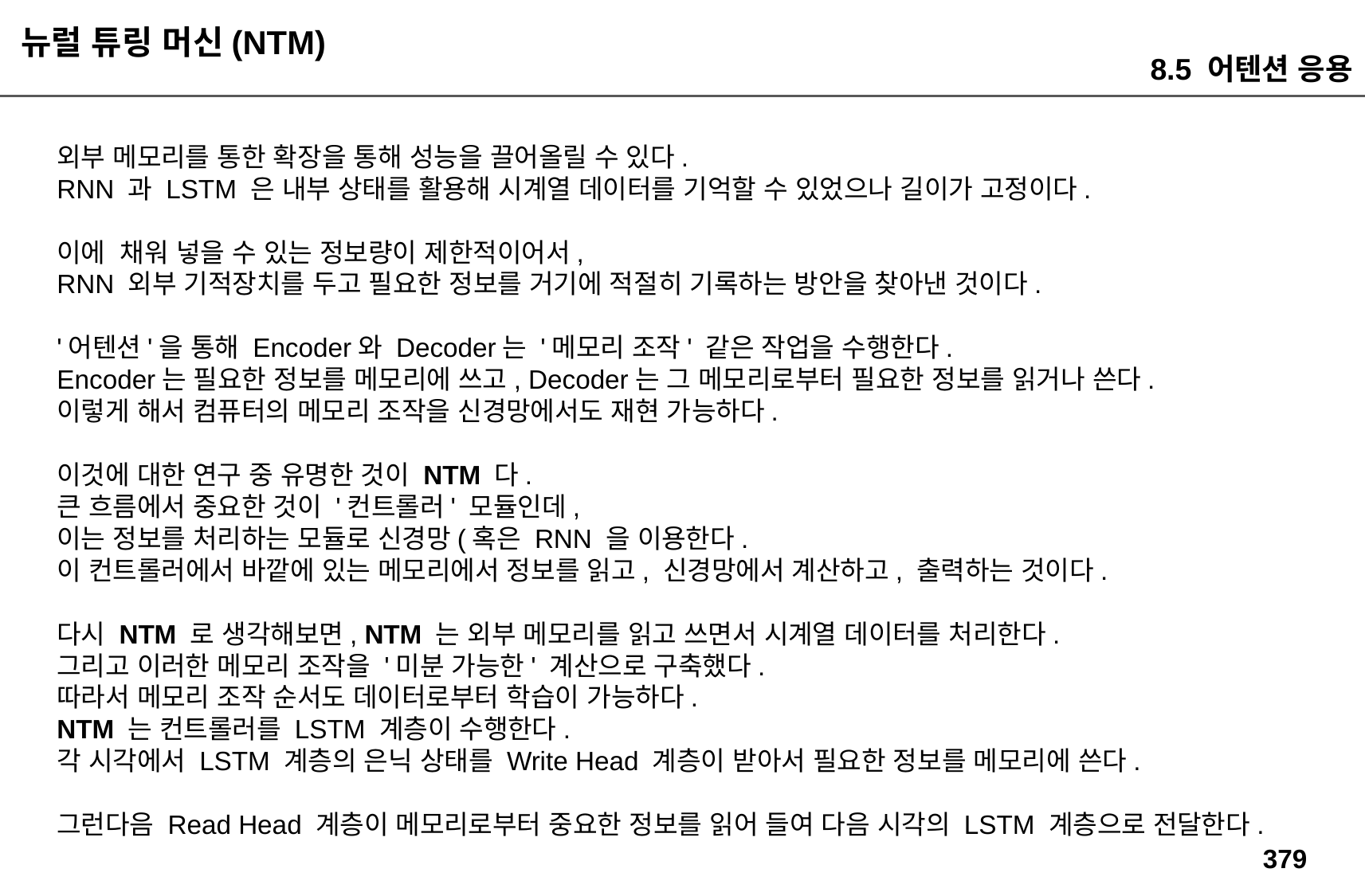

뉴럴 튜링 머신(NTM)
8.5 어텐션 응용
외부 메모리를 통한 확장을 통해 성능을 끌어올릴 수 있다.
RNN 과 LSTM 은 내부 상태를 활용해 시계열 데이터를 기억할 수 있었으나 길이가 고정이다.

이에  채워 넣을 수 있는 정보량이 제한적이어서,
RNN 외부 기적장치를 두고 필요한 정보를 거기에 적절히 기록하는 방안을 찾아낸 것이다.

'어텐션'을 통해 Encoder와 Decoder는 '메모리 조작' 같은 작업을 수행한다.
Encoder는 필요한 정보를 메모리에 쓰고, Decoder는 그 메모리로부터 필요한 정보를 읽거나 쓴다.
이렇게 해서 컴퓨터의 메모리 조작을 신경망에서도 재현 가능하다.

이것에 대한 연구 중 유명한 것이 NTM 다.
큰 흐름에서 중요한 것이 '컨트롤러' 모듈인데,
이는 정보를 처리하는 모듈로 신경망(혹은 RNN 을 이용한다.
이 컨트롤러에서 바깥에 있는 메모리에서 정보를 읽고, 신경망에서 계산하고, 출력하는 것이다.

다시 NTM 로 생각해보면, NTM 는 외부 메모리를 읽고 쓰면서 시계열 데이터를 처리한다.
그리고 이러한 메모리 조작을 '미분 가능한' 계산으로 구축했다.
따라서 메모리 조작 순서도 데이터로부터 학습이 가능하다.
NTM 는 컨트롤러를 LSTM 계층이 수행한다.
각 시각에서 LSTM 계층의 은닉 상태를 Write Head 계층이 받아서 필요한 정보를 메모리에 쓴다.

그런다음 Read Head 계층이 메모리로부터 중요한 정보를 읽어 들여 다음 시각의 LSTM 계층으로 전달한다.